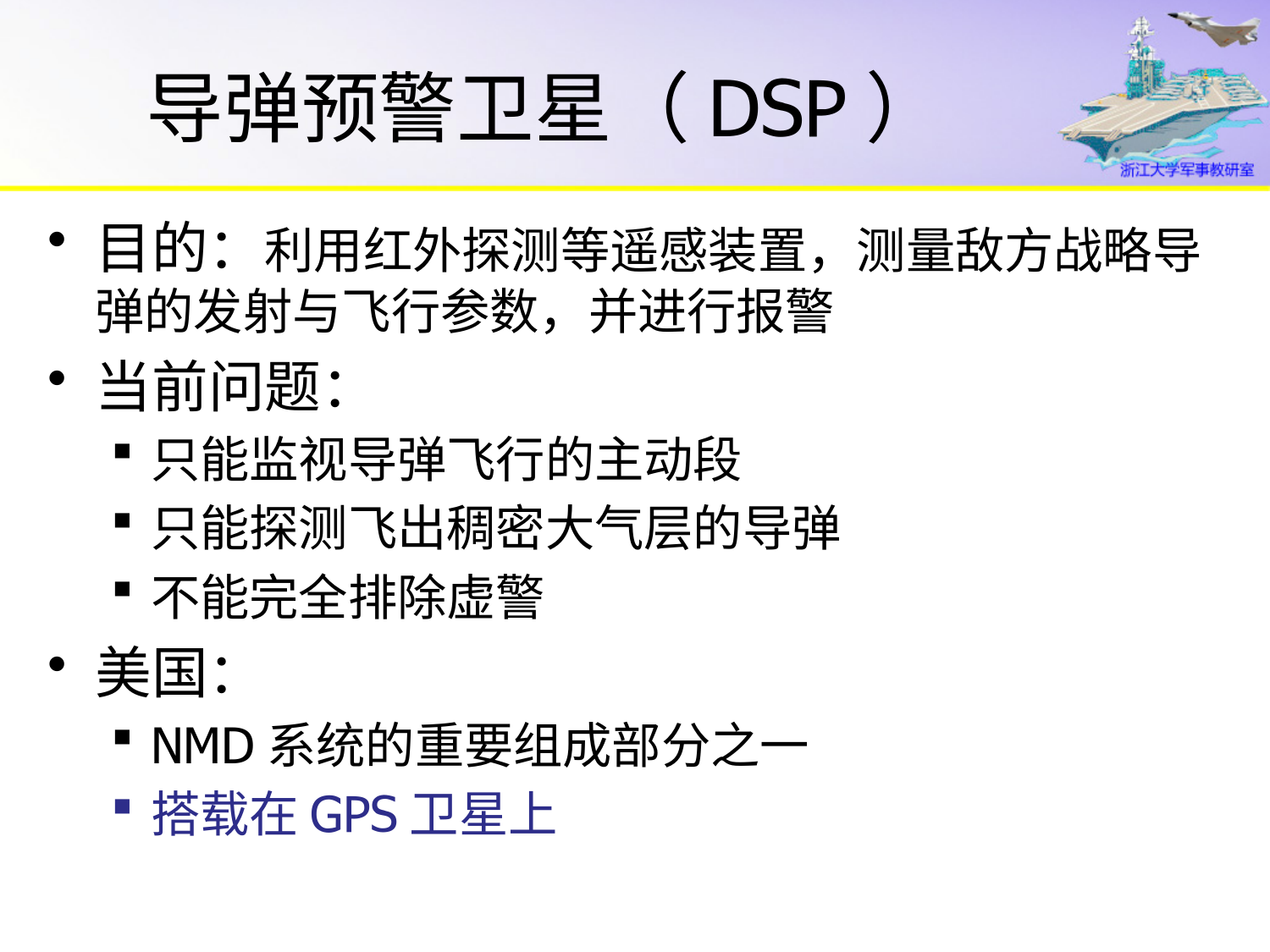

# 导弹预警卫星（DSP）
目的：利用红外探测等遥感装置，测量敌方战略导弹的发射与飞行参数，并进行报警
当前问题：
只能监视导弹飞行的主动段
只能探测飞出稠密大气层的导弹
不能完全排除虚警
美国：
NMD系统的重要组成部分之一
搭载在GPS卫星上